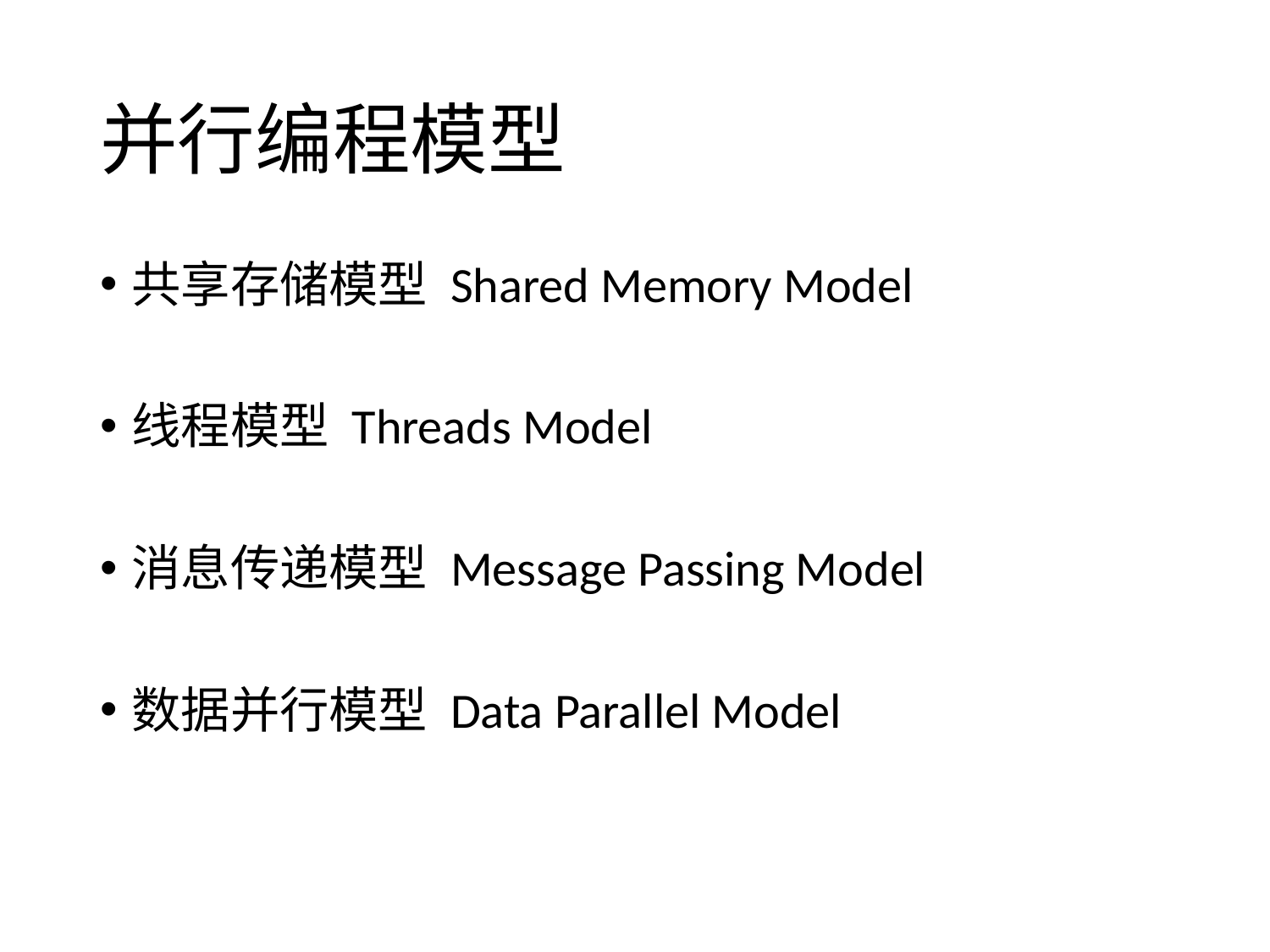

# 并行编程模型
共享存储模型 Shared Memory Model

线程模型 Threads Model

消息传递模型 Message Passing Model

数据并行模型 Data Parallel Model